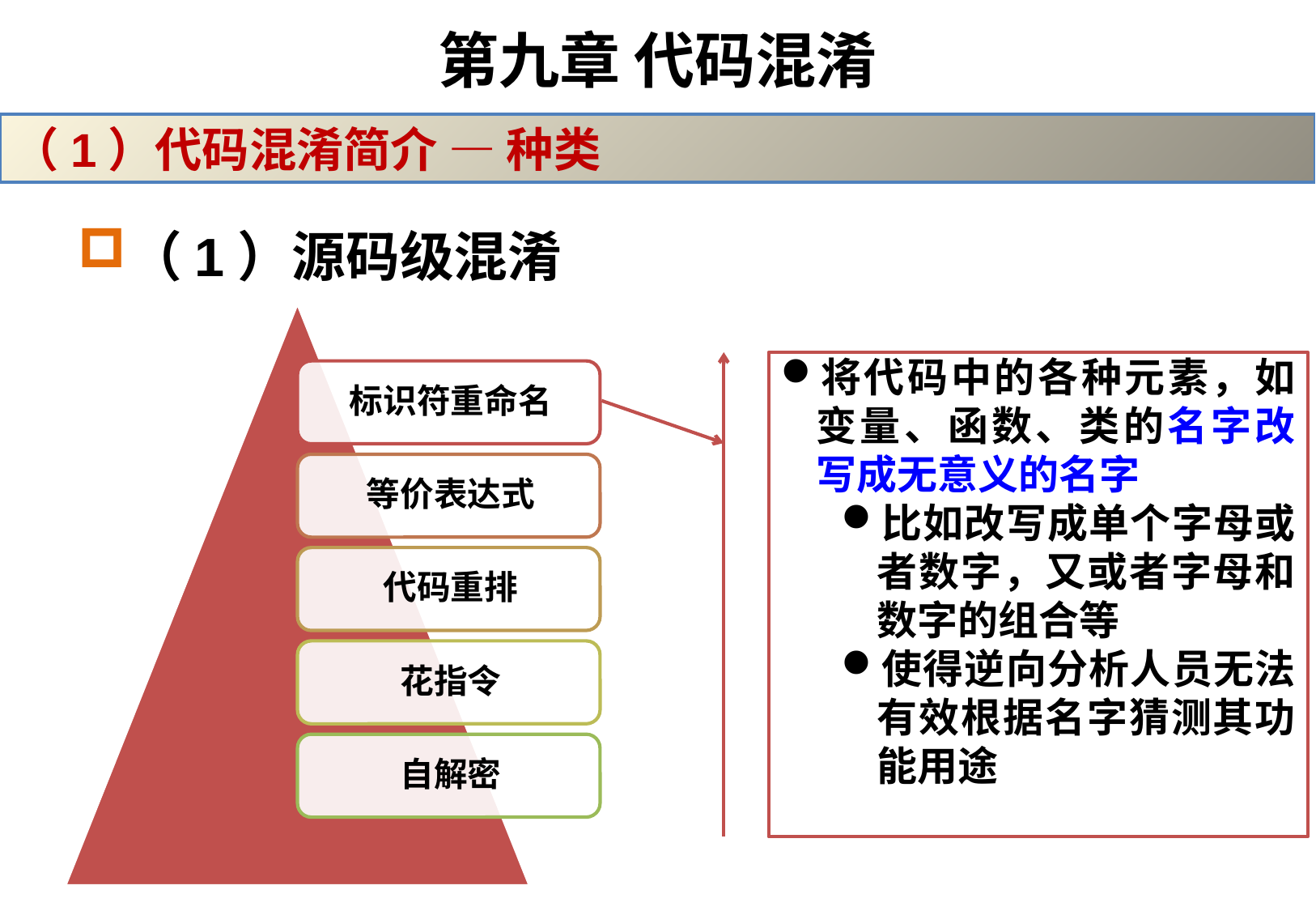

# 第九章 代码混淆
（1）代码混淆简介 — 种类
（1）源码级混淆
标识符重命名
等价表达式
代码重排
花指令
自解密
将代码中的各种元素，如变量、函数、类的名字改写成无意义的名字
比如改写成单个字母或者数字，又或者字母和数字的组合等
使得逆向分析人员无法有效根据名字猜测其功能用途